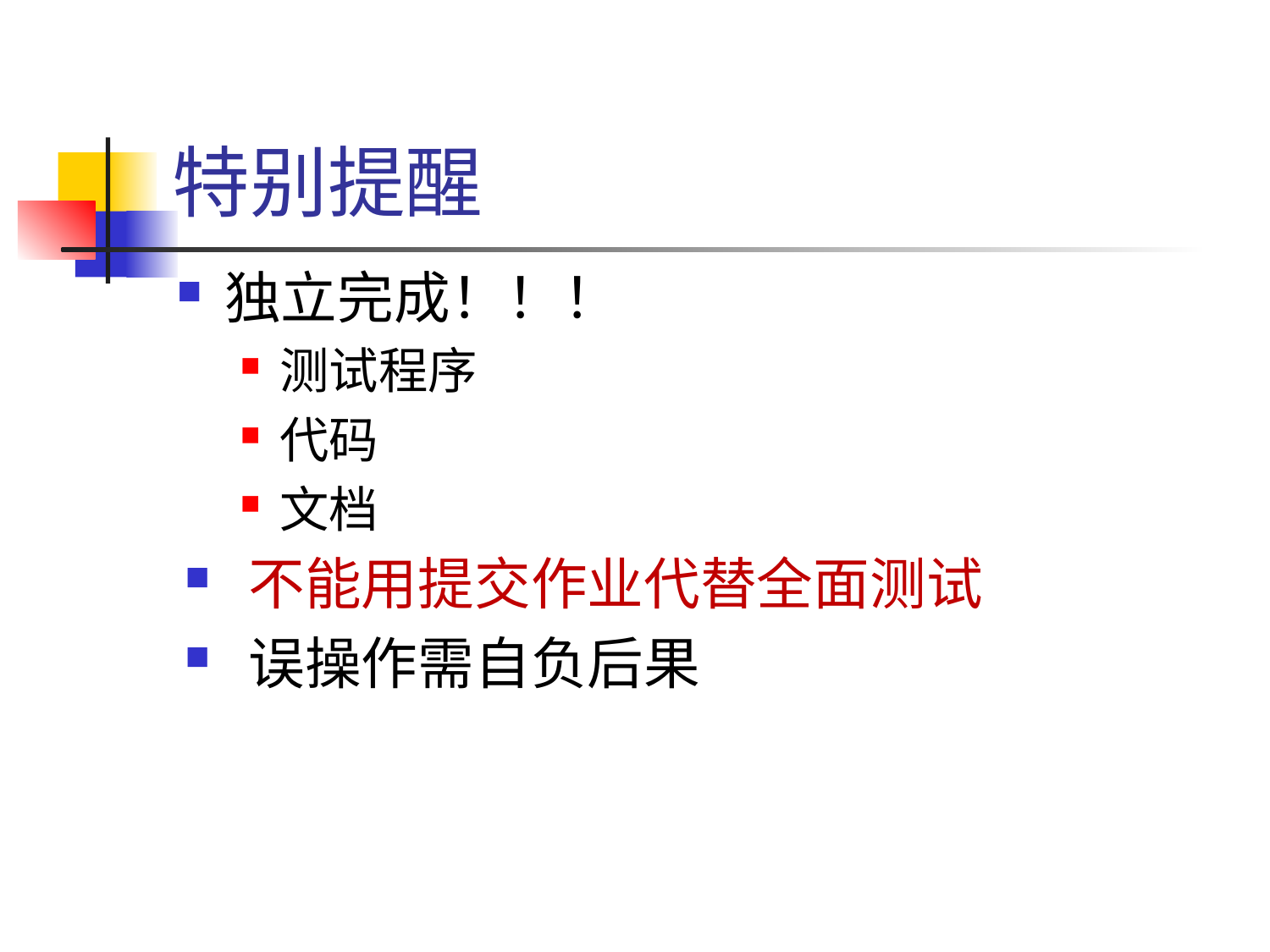

# 特别提醒
独立完成！！！
测试程序
代码
文档
不能用提交作业代替全面测试
误操作需自负后果